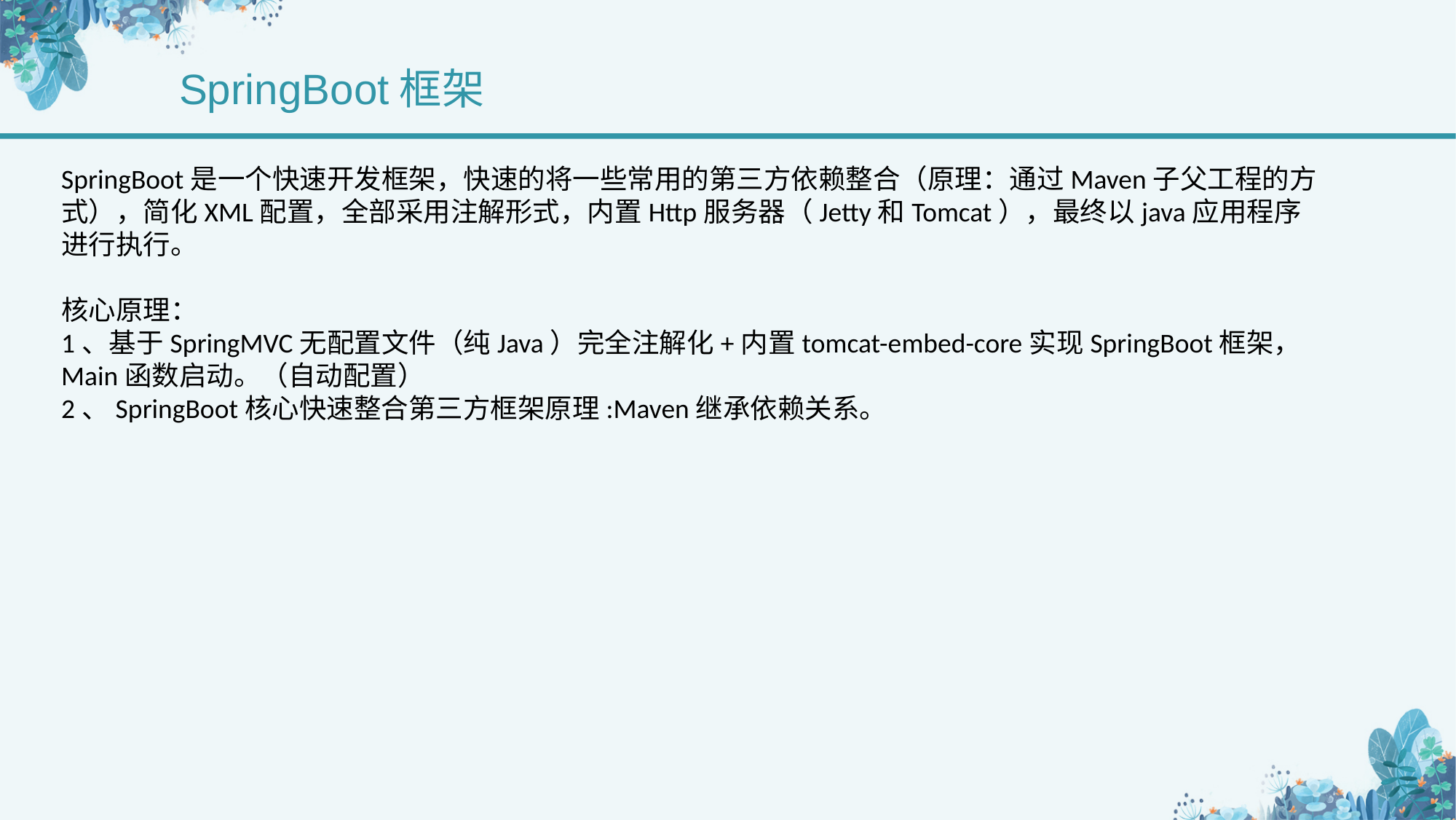

SpringBoot框架

SpringBoot是一个快速开发框架，快速的将一些常用的第三方依赖整合（原理：通过Maven子父工程的方式），简化XML配置，全部采用注解形式，内置Http服务器（Jetty和Tomcat），最终以java应用程序进行执行。

核心原理：
1、基于SpringMVC无配置文件（纯Java）完全注解化+内置tomcat-embed-core实现SpringBoot框架，Main函数启动。（自动配置）
2、SpringBoot核心快速整合第三方框架原理:Maven继承依赖关系。